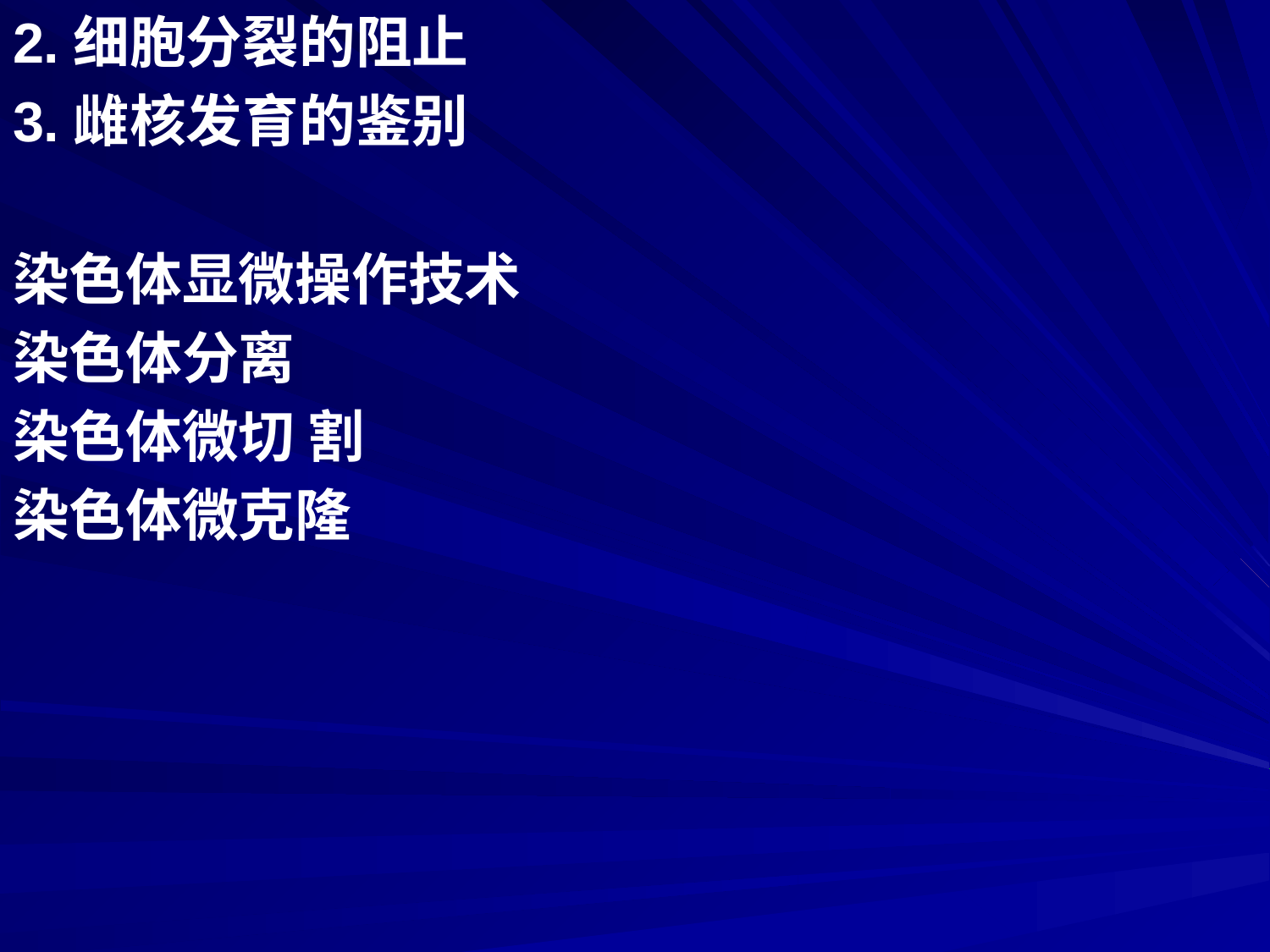

2.细胞分裂的阻止
3.雌核发育的鉴别

染色体显微操作技术
染色体分离
染色体微切 割
染色体微克隆